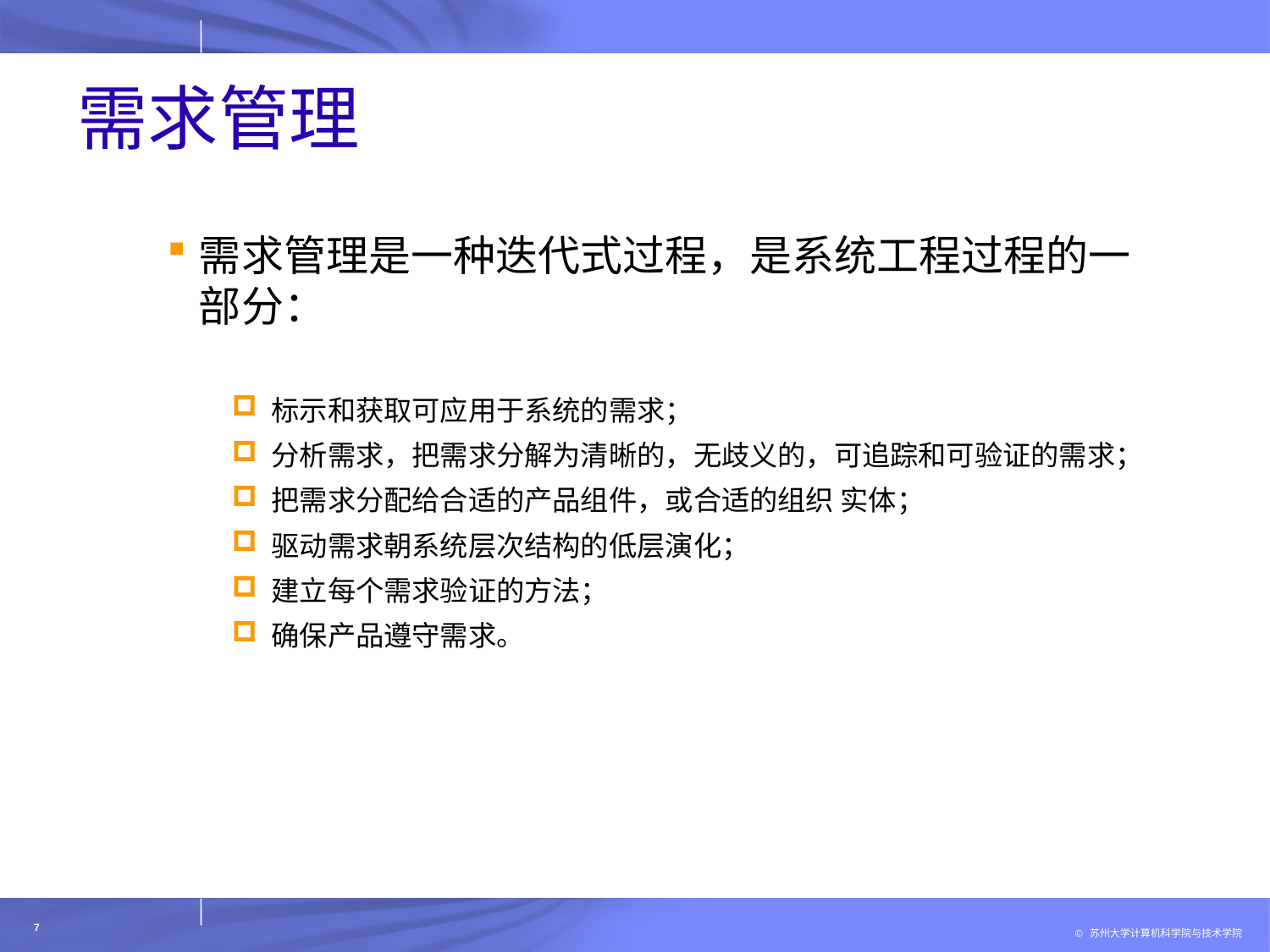

# 需求管理
需求管理是一种迭代式过程，是系统工程过程的一部分：

标示和获取可应用于系统的需求；
分析需求，把需求分解为清晰的，无歧义的，可追踪和可验证的需求；
把需求分配给合适的产品组件，或合适的组织 实体；
驱动需求朝系统层次结构的低层演化；
建立每个需求验证的方法；
确保产品遵守需求。
7